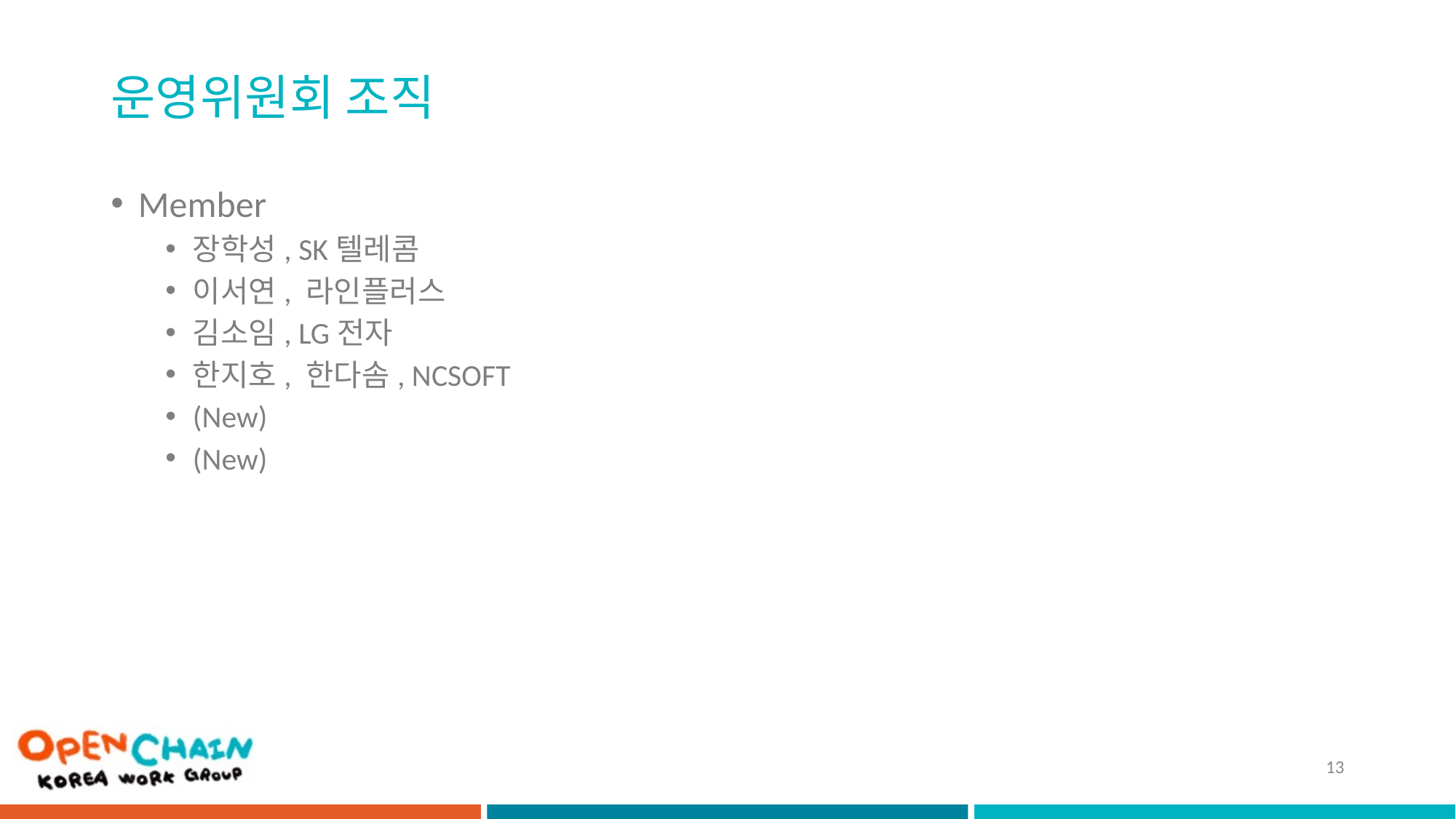

# 운영위원회 조직
Member
장학성, SK텔레콤
이서연, 라인플러스
김소임, LG전자
한지호, 한다솜, NCSOFT
(New)
(New)

13